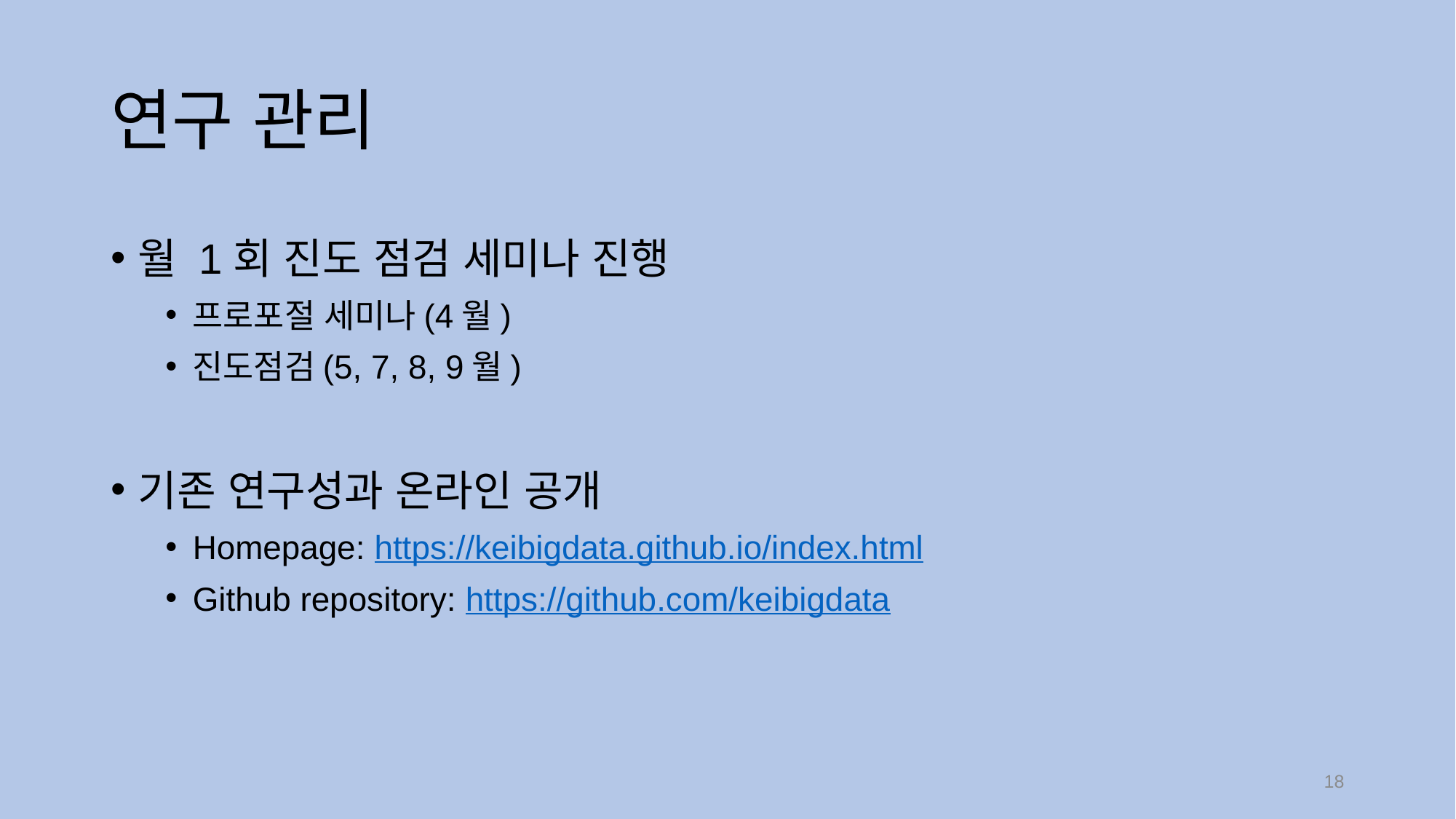

# 연구 관리
월 1회 진도 점검 세미나 진행
프로포절 세미나(4월)
진도점검(5, 7, 8, 9월)

기존 연구성과 온라인 공개
Homepage: https://keibigdata.github.io/index.html
Github repository: https://github.com/keibigdata

18